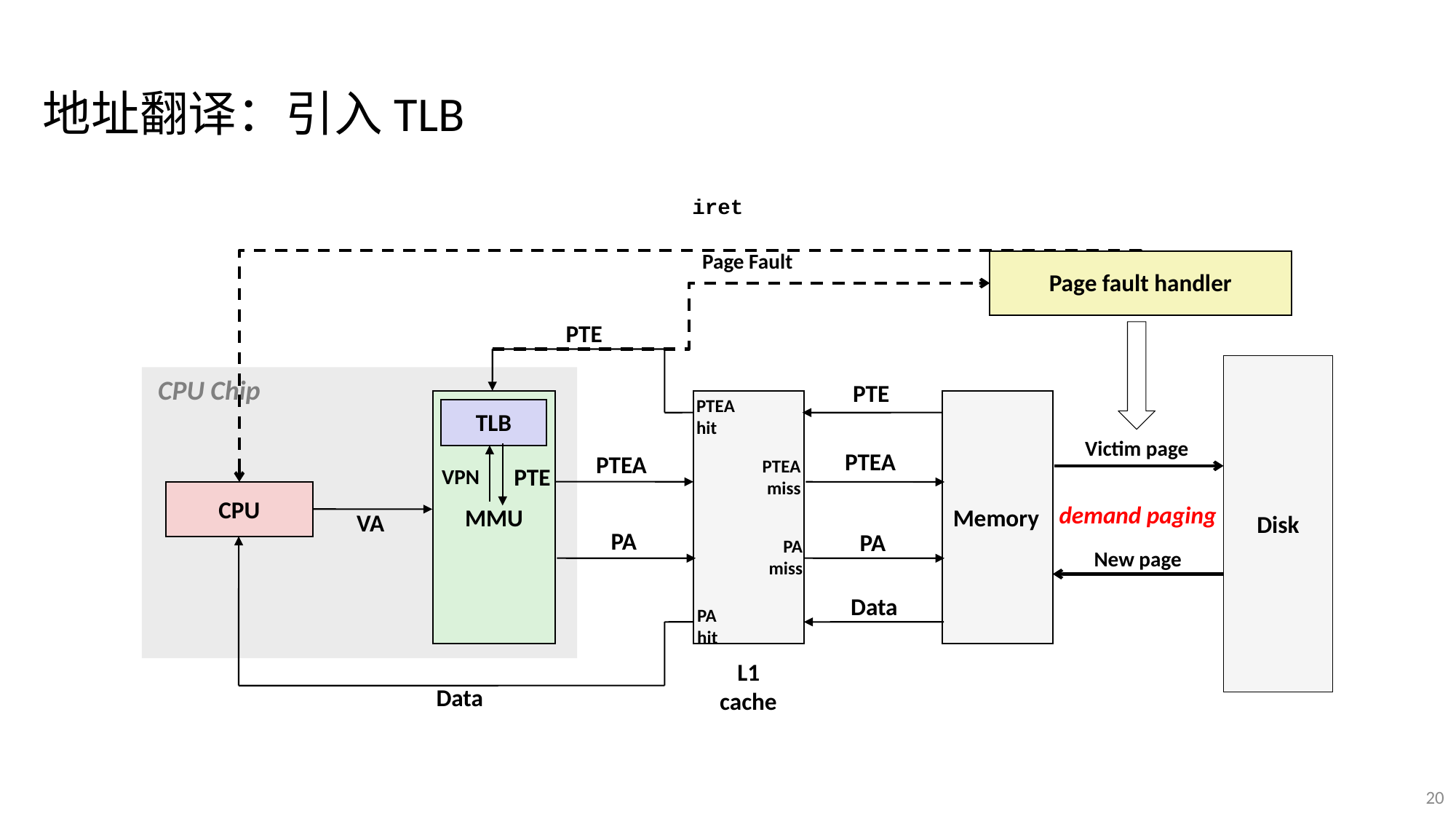

地址翻译：引入TLB
iret
Page Fault
Page fault handler
PTE

Disk

CPU Chip
PTE
PTEA
hit
MMU

Memory
TLB

Victim page
PTEA
PTEA
miss
PTEA
PTE
VPN

CPU

demand paging

VA
PA
PA
PA
miss

New page

Data
PA
hit

L1
cache
Data

20